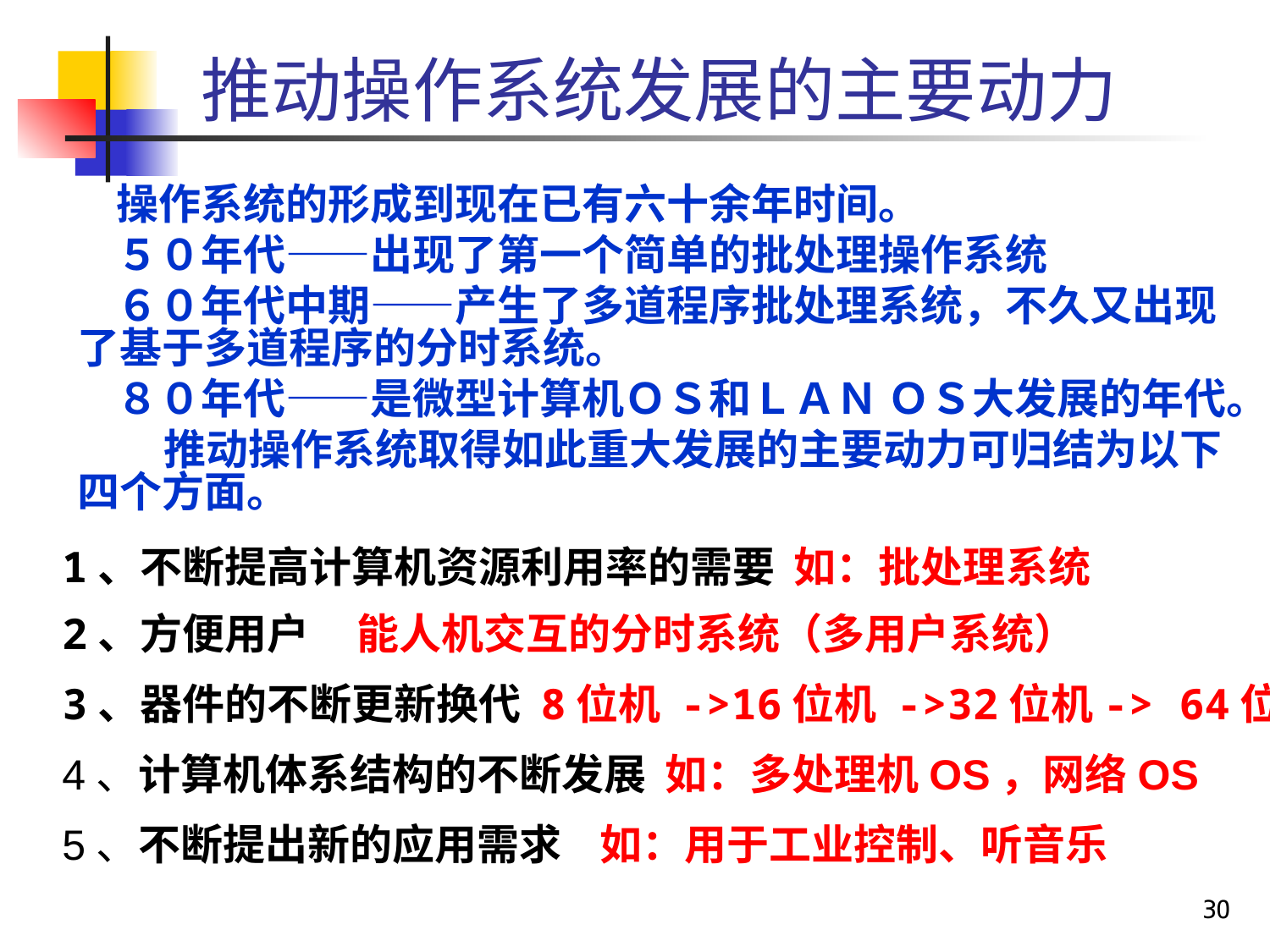

推动操作系统发展的主要动力
   操作系统的形成到现在已有六十余年时间。
   ５０年代——出现了第一个简单的批处理操作系统
   ６０年代中期——产生了多道程序批处理系统，不久又出现了基于多道程序的分时系统。
   ８０年代——是微型计算机ＯＳ和ＬＡＮ ＯＳ大发展的年代。
        推动操作系统取得如此重大发展的主要动力可归结为以下四个方面。
1、不断提高计算机资源利用率的需要  如：批处理系统
2、方便用户     能人机交互的分时系统（多用户系统）
3、器件的不断更新换代 8位机 ->16位机 ->32位机-> 64位机
4、计算机体系结构的不断发展  如：多处理机OS，网络OS
5、不断提出新的应用需求    如：用于工业控制、听音乐
30